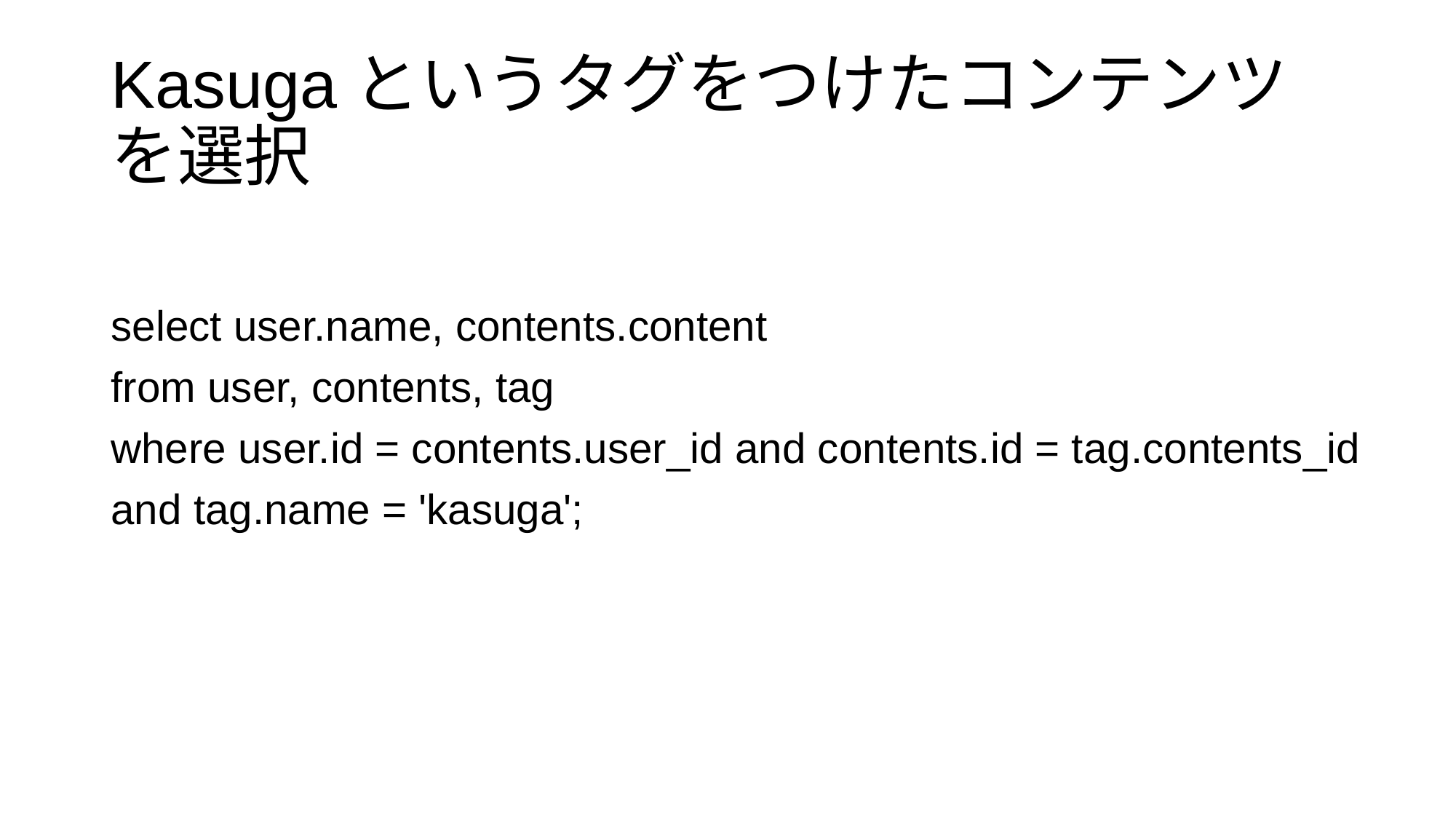

# Kasugaというタグをつけたコンテンツを選択
select user.name, contents.content
from user, contents, tag
where user.id = contents.user_id and contents.id = tag.contents_id
and tag.name = 'kasuga';